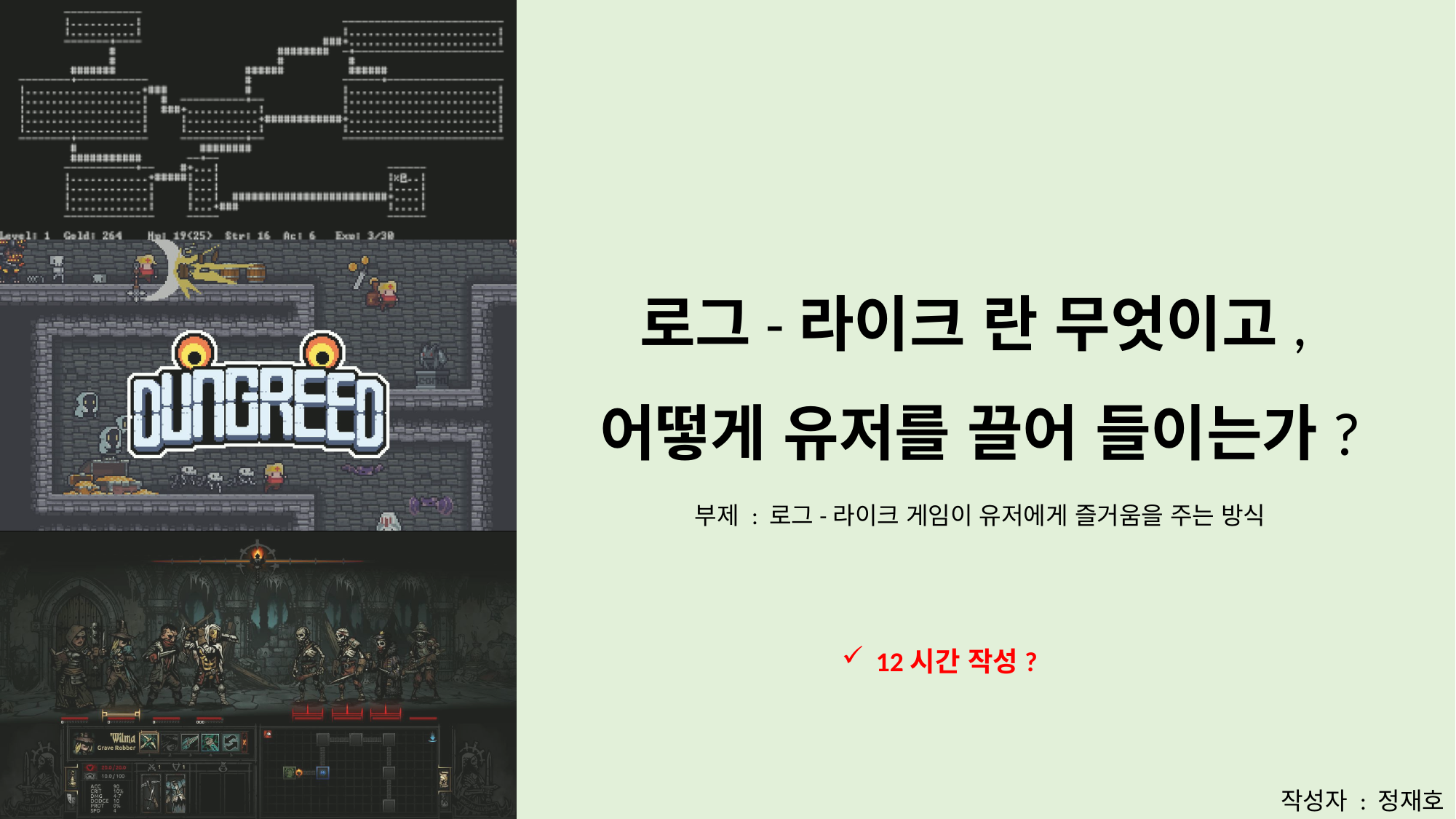

좌우로 움직이면서 발표하다 보니 전달이 잘 되지 않는다. 텐션의 강약이 필요하다. 중요한 부분과 일반적인 정보 같은 것들을 전달 할 때 목소리 톤이나 속도를 더 조절 하는 것이 좋다.
미 이수가 안 될 것이라고 확신을 하는 것인지 아니면 지금 문서 작성을 안 하고 있다는 것을 인지 못하고 있는 것인지? 지금 문서 내용만으로 보면 26일 최종 평가에 대해서 인지를 못 한 것 같다. 밤을 샌다 해도 하루는 24시간인데.. 너무 여유로움. 포폴 평가는 전체 포트폴리오를 평가하는 것이다.
피드백이 적용된 시점에서 반영되기까지 시간이 너무 오래 걸린다.
# 로그-라이크 란 무엇이고, 어떻게 유저를 끌어 들이는가?
부제 : 로그-라이크 게임이 유저에게 즐거움을 주는 방식
12시간 작성?
작성자 : 정재호